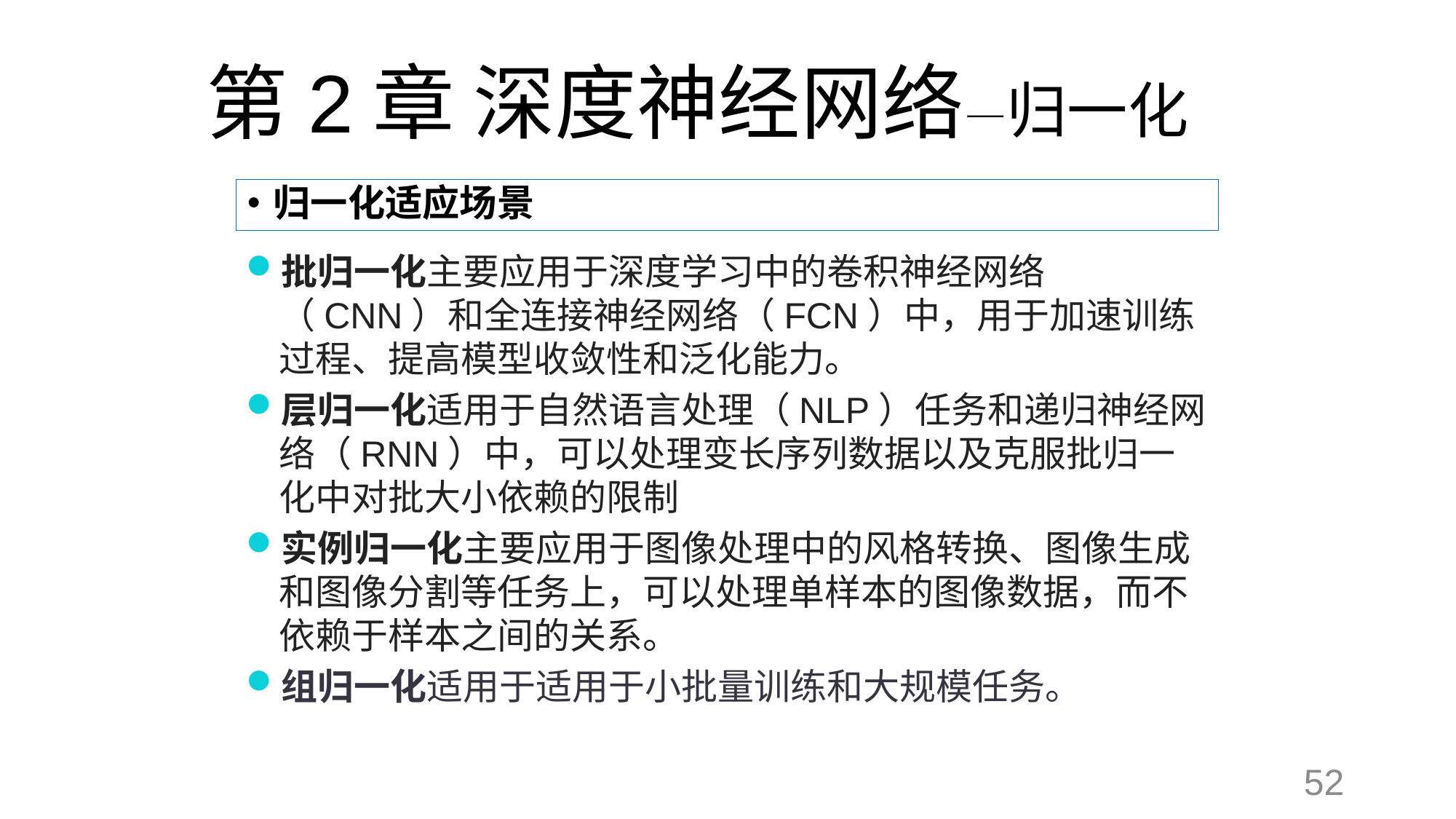

# 第2章 深度神经网络—归一化
归一化适应场景
批归一化主要应用于深度学习中的卷积神经网络（CNN）和全连接神经网络（FCN）中，用于加速训练过程、提高模型收敛性和泛化能力。
层归一化适用于自然语言处理（NLP）任务和递归神经网络（RNN）中，可以处理变长序列数据以及克服批归一化中对批大小依赖的限制
实例归一化主要应用于图像处理中的风格转换、图像生成和图像分割等任务上，可以处理单样本的图像数据，而不依赖于样本之间的关系。
组归一化适用于适用于小批量训练和大规模任务。
52